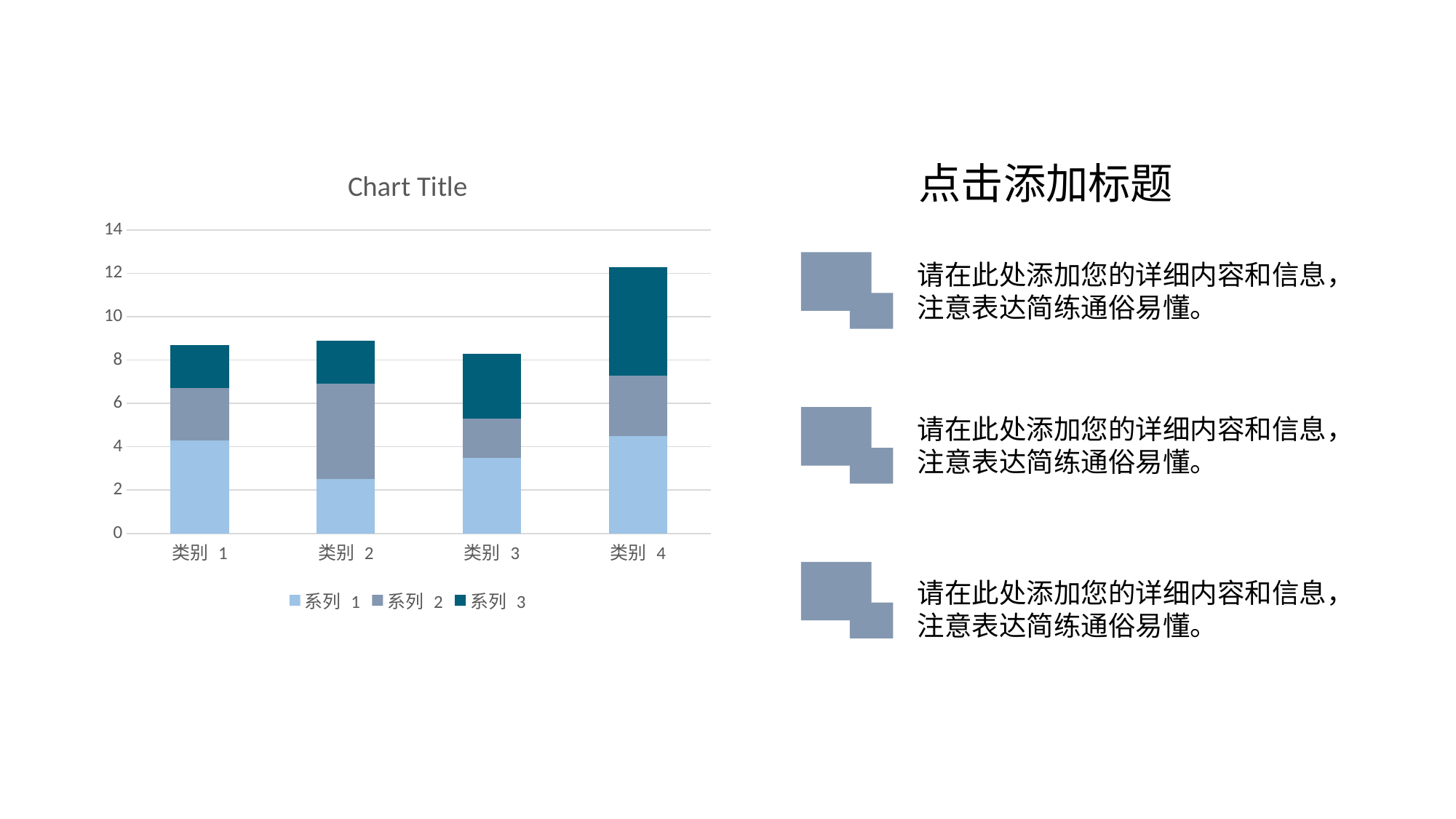

### Chart:

| Category | 系列 1 | 系列 2 | 系列 3 |
|---|---|---|---|
| 类别 1 | 4.3 | 2.4 | 2.0 |
| 类别 2 | 2.5 | 4.4 | 2.0 |
| 类别 3 | 3.5 | 1.8 | 3.0 |
| 类别 4 | 4.5 | 2.8 | 5.0 |
点击添加标题

请在此处添加您的详细内容和信息，注意表达简练通俗易懂。

请在此处添加您的详细内容和信息，注意表达简练通俗易懂。

请在此处添加您的详细内容和信息，注意表达简练通俗易懂。